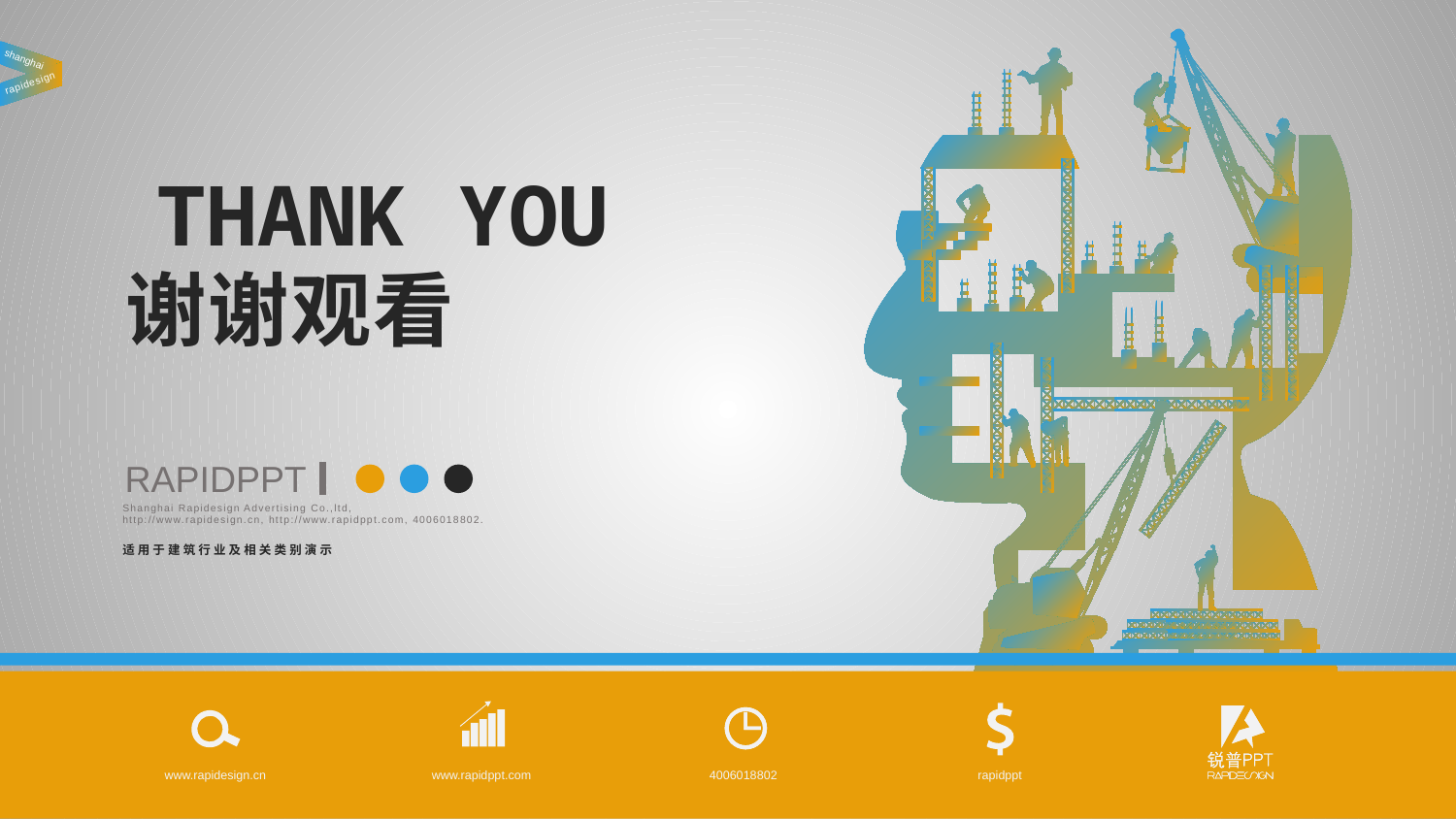

shanghai
rapidesign
THANK YOU
谢谢观看
RAPIDPPT

Shanghai Rapidesign Advertising Co.,ltd, http://www.rapidesign.cn, http://www.rapidppt.com, 4006018802.
适用于建筑行业及相关类别演示

www.rapidppt.com

rapidppt

4006018802

www.rapidesign.cn